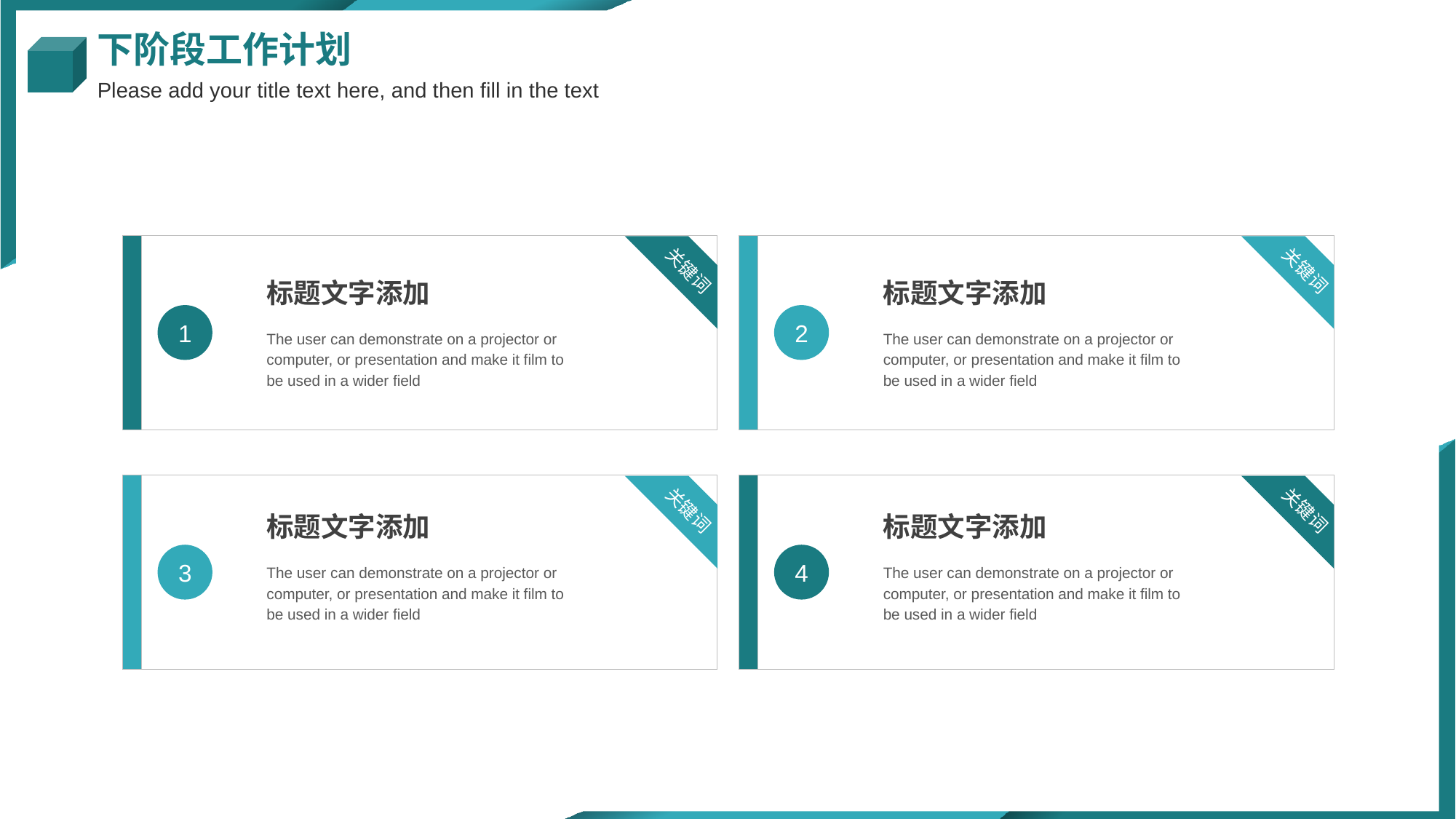

下阶段工作计划
Please add your title text here, and then fill in the text

关键词
关键词
标题文字添加
标题文字添加
1
2
The user can demonstrate on a projector or computer, or presentation and make it film to be used in a wider field
The user can demonstrate on a projector or computer, or presentation and make it film to be used in a wider field

关键词
关键词
标题文字添加
标题文字添加
3
4
The user can demonstrate on a projector or computer, or presentation and make it film to be used in a wider field
The user can demonstrate on a projector or computer, or presentation and make it film to be used in a wider field